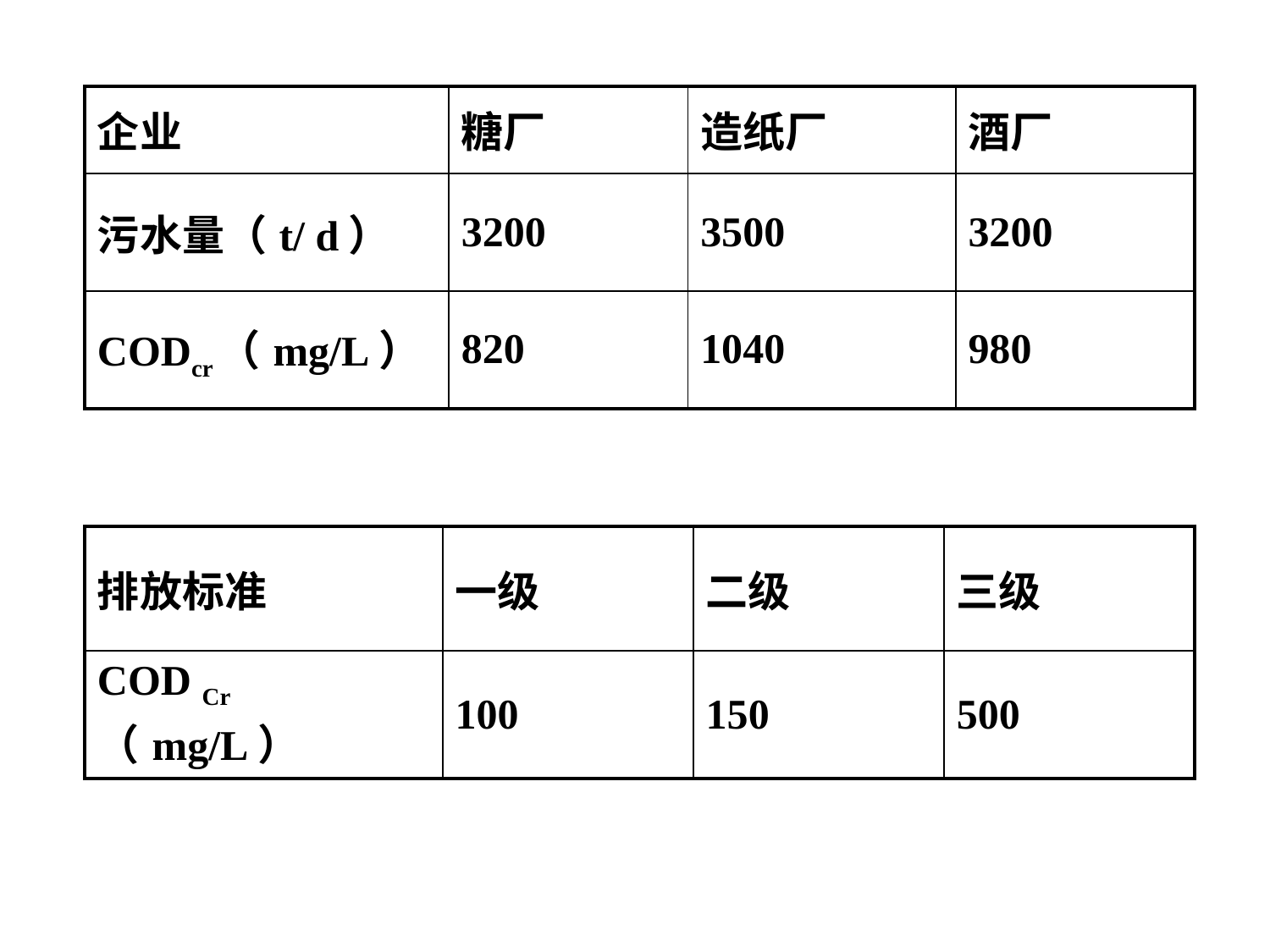

| 企业 | 糖厂 | 造纸厂 | 酒厂 |
| --- | --- | --- | --- |
| 污水量（t/ d） | 3200 | 3500 | 3200 |
| CODcr（mg/L） | 820 | 1040 | 980 |
| 排放标准 | 一级 | 二级 | 三级 |
| --- | --- | --- | --- |
| COD Cr （mg/L） | 100 | 150 | 500 |